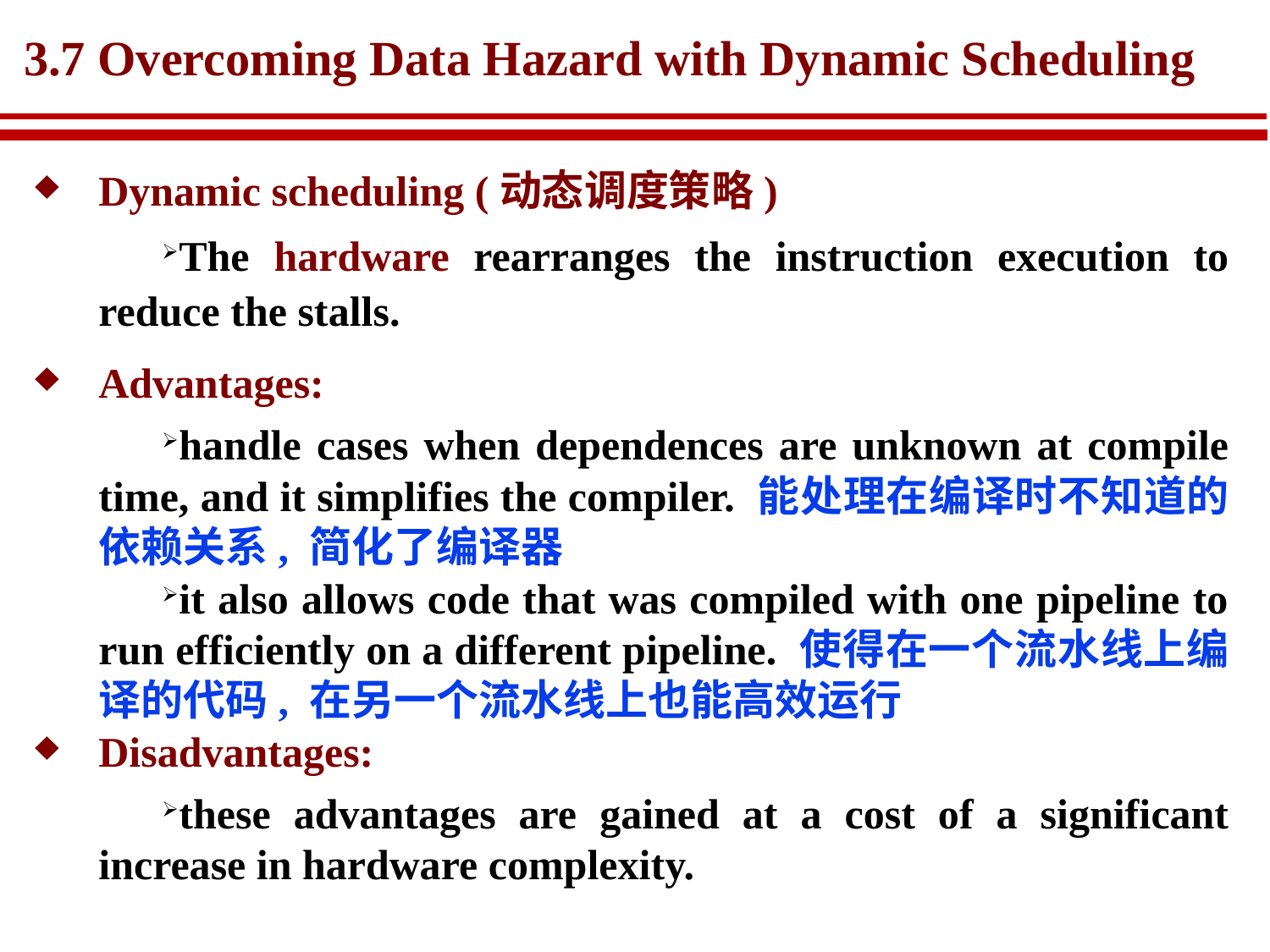

# 3.7 Overcoming Data Hazard with Dynamic Scheduling
Dynamic scheduling (动态调度策略)
The hardware rearranges the instruction execution to reduce the stalls.
Advantages:
handle cases when dependences are unknown at compile time, and it simplifies the compiler. 能处理在编译时不知道的依赖关系, 简化了编译器
it also allows code that was compiled with one pipeline to run efficiently on a different pipeline. 使得在一个流水线上编译的代码, 在另一个流水线上也能高效运行
Disadvantages:
these advantages are gained at a cost of a significant increase in hardware complexity.